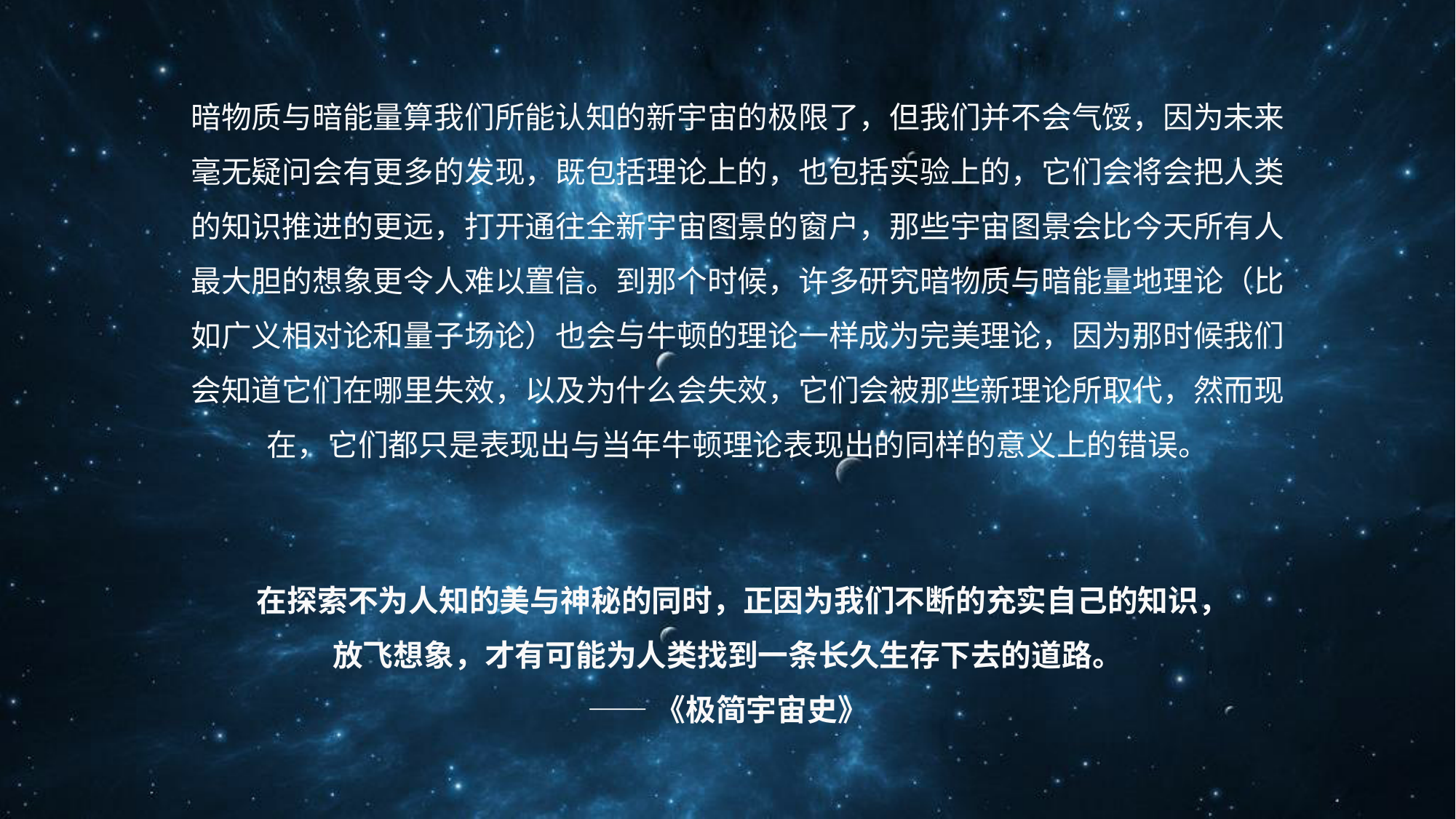

暗物质与暗能量算我们所能认知的新宇宙的极限了，但我们并不会气馁，因为未来毫无疑问会有更多的发现，既包括理论上的，也包括实验上的，它们会将会把人类的知识推进的更远，打开通往全新宇宙图景的窗户，那些宇宙图景会比今天所有人最大胆的想象更令人难以置信。到那个时候，许多研究暗物质与暗能量地理论（比如广义相对论和量子场论）也会与牛顿的理论一样成为完美理论，因为那时候我们会知道它们在哪里失效，以及为什么会失效，它们会被那些新理论所取代，然而现在，它们都只是表现出与当年牛顿理论表现出的同样的意义上的错误。
在探索不为人知的美与神秘的同时，正因为我们不断的充实自己的知识，放飞想象，才有可能为人类找到一条长久生存下去的道路。
——《极简宇宙史》